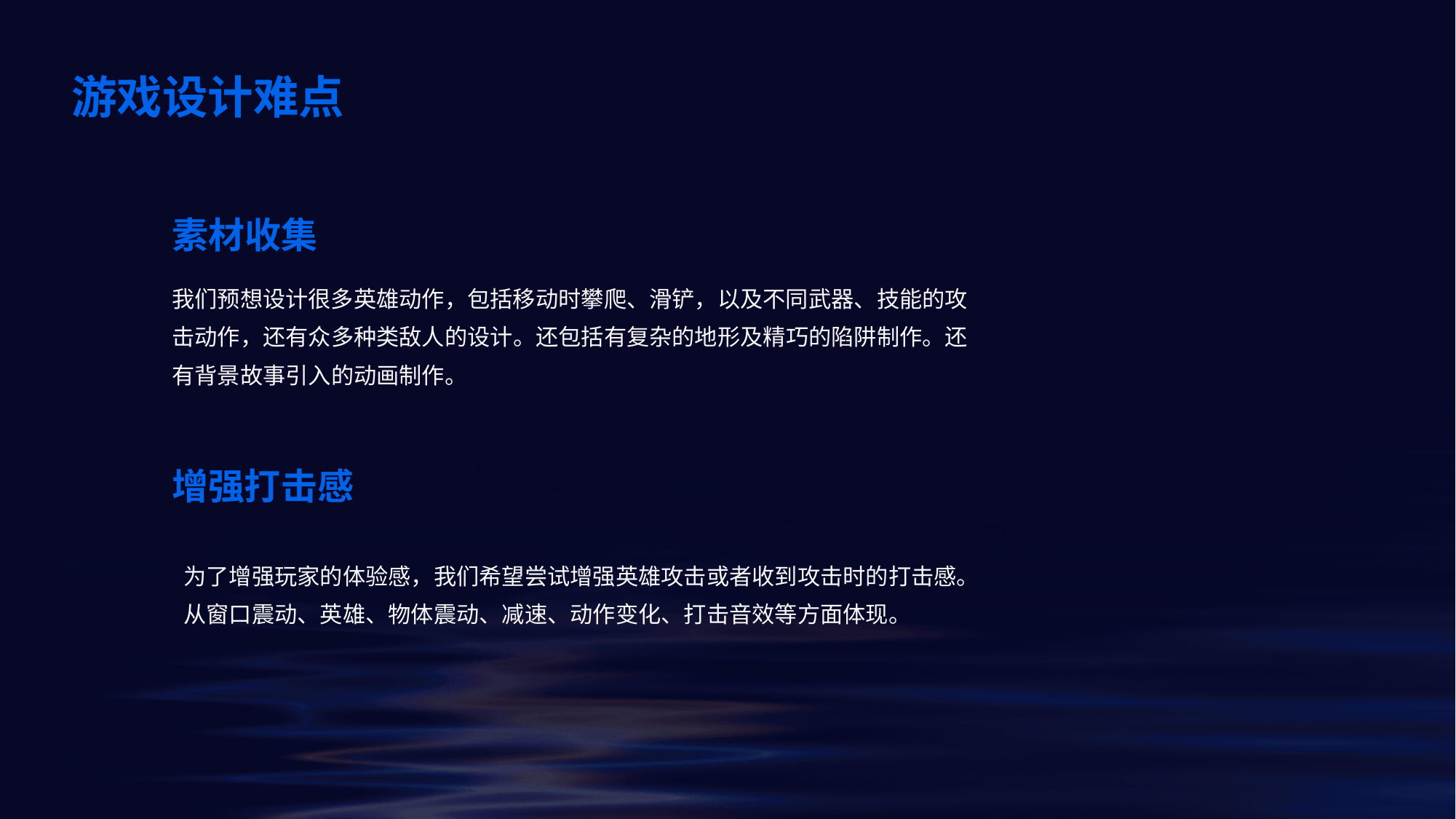

游戏设计难点
素材收集
我们预想设计很多英雄动作，包括移动时攀爬、滑铲，以及不同武器、技能的攻击动作，还有众多种类敌人的设计。还包括有复杂的地形及精巧的陷阱制作。还有背景故事引入的动画制作。
增强打击感

为了增强玩家的体验感，我们希望尝试增强英雄攻击或者收到攻击时的打击感。从窗口震动、英雄、物体震动、减速、动作变化、打击音效等方面体现。